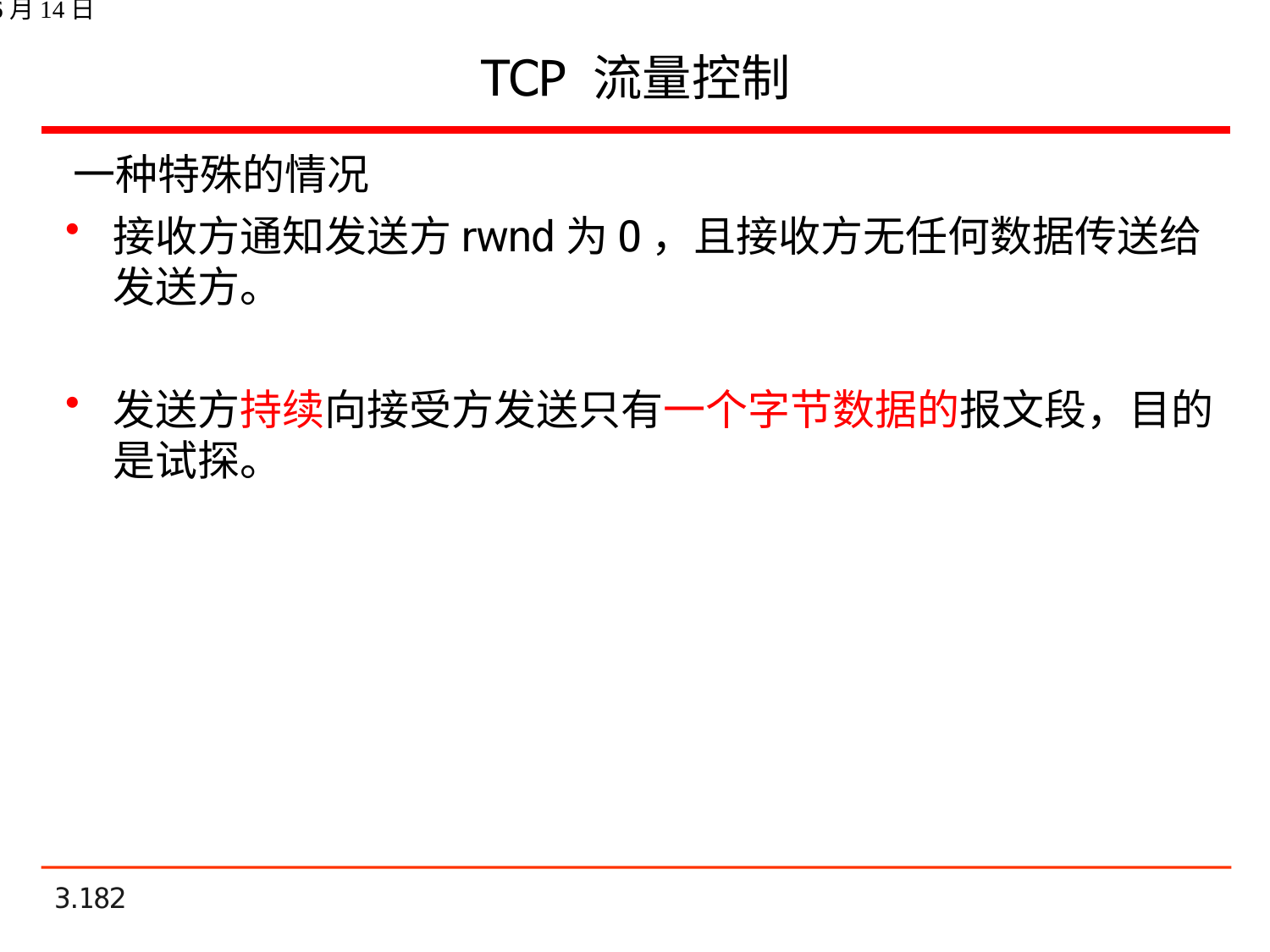

# TCP 流量控制
一种特殊的情况
接收方通知发送方rwnd为0，且接收方无任何数据传送给发送方。

发送方持续向接受方发送只有一个字节数据的报文段，目的是试探。

2021年6月14日